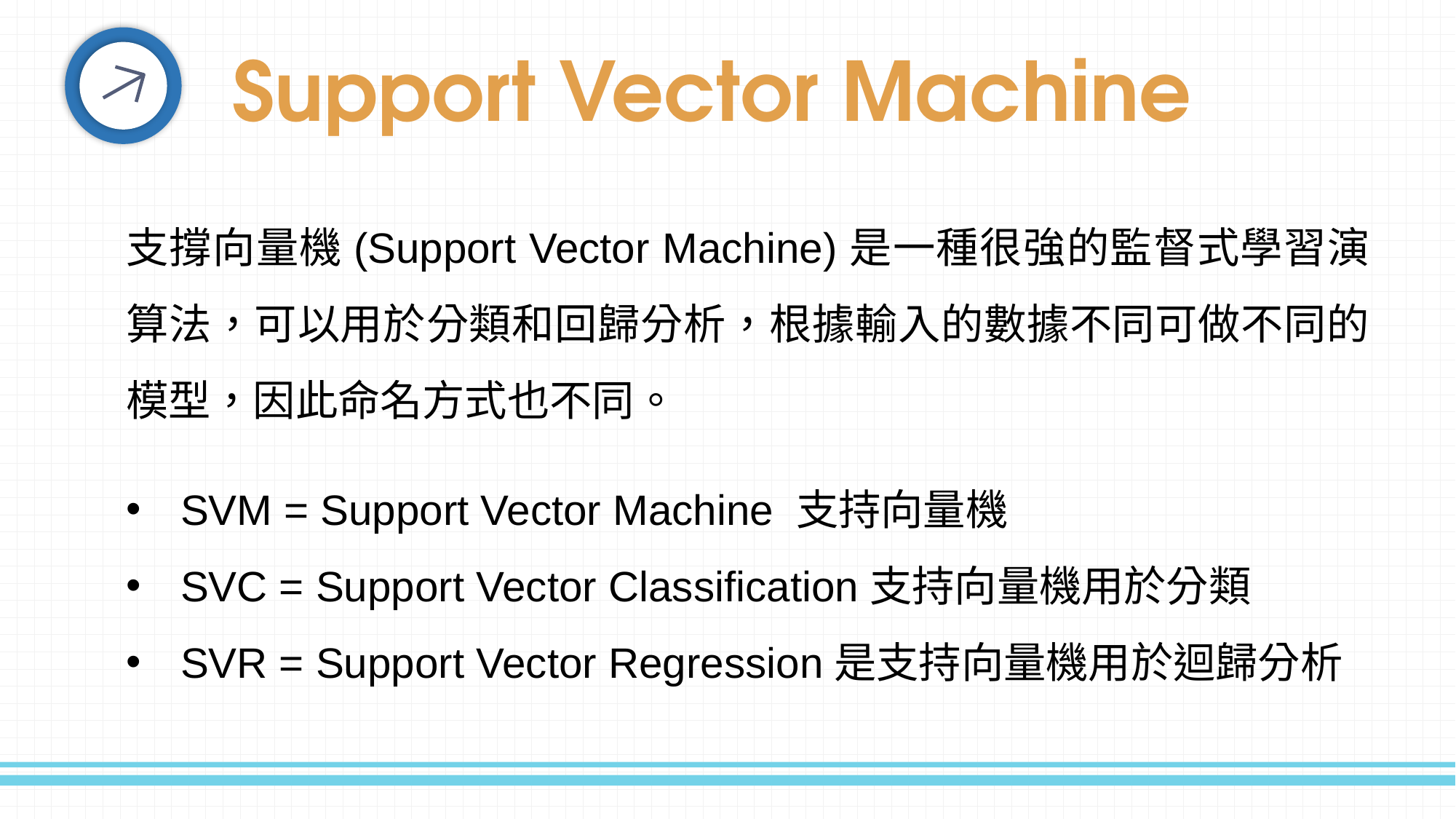

Support Vector Machine
支撐向量機(Support Vector Machine)是一種很強的監督式學習演算法，可以用於分類和回歸分析，根據輸入的數據不同可做不同的模型，因此命名方式也不同。

SVM = Support Vector Machine 支持向量機
SVC = Support Vector Classification支持向量機用於分類
SVR = Support Vector Regression是支持向量機用於迴歸分析